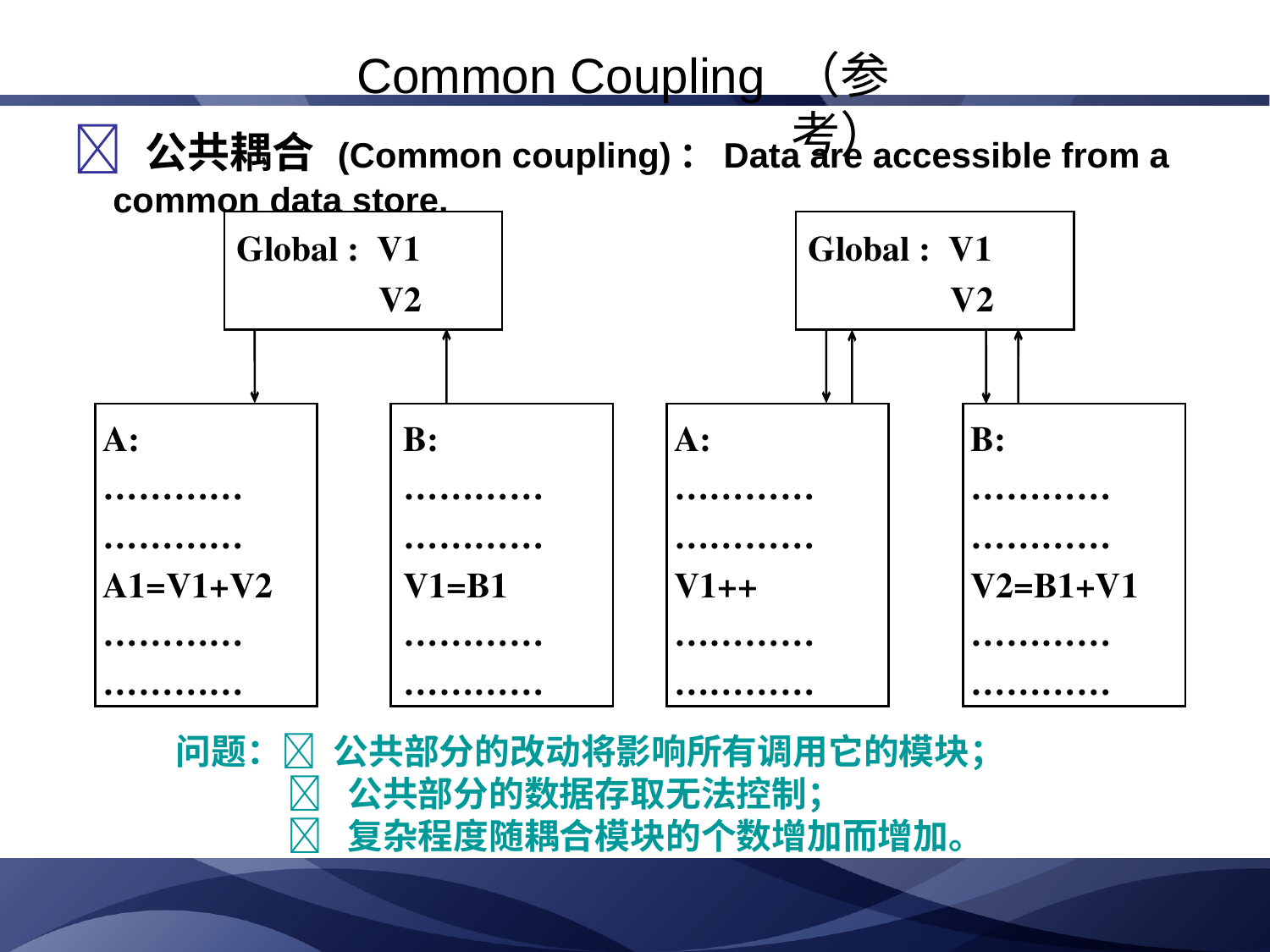

Common Coupling （参考）
♦ 公共耦合 (Common coupling)：Data are accessible from a common data store.
Global :  V1
                V2

A:
…………
…………
A1=V1+V2
…………
…………
B:
…………
…………
V1=B1
…………
…………
Global :  V1
                V2

A:
…………
…………
V1++
…………
…………
B:
…………
…………
V2=B1+V1
…………
…………
问题：♣  公共部分的改动将影响所有调用它的模块；
      ♣  公共部分的数据存取无法控制；
      ♣  复杂程度随耦合模块的个数增加而增加。